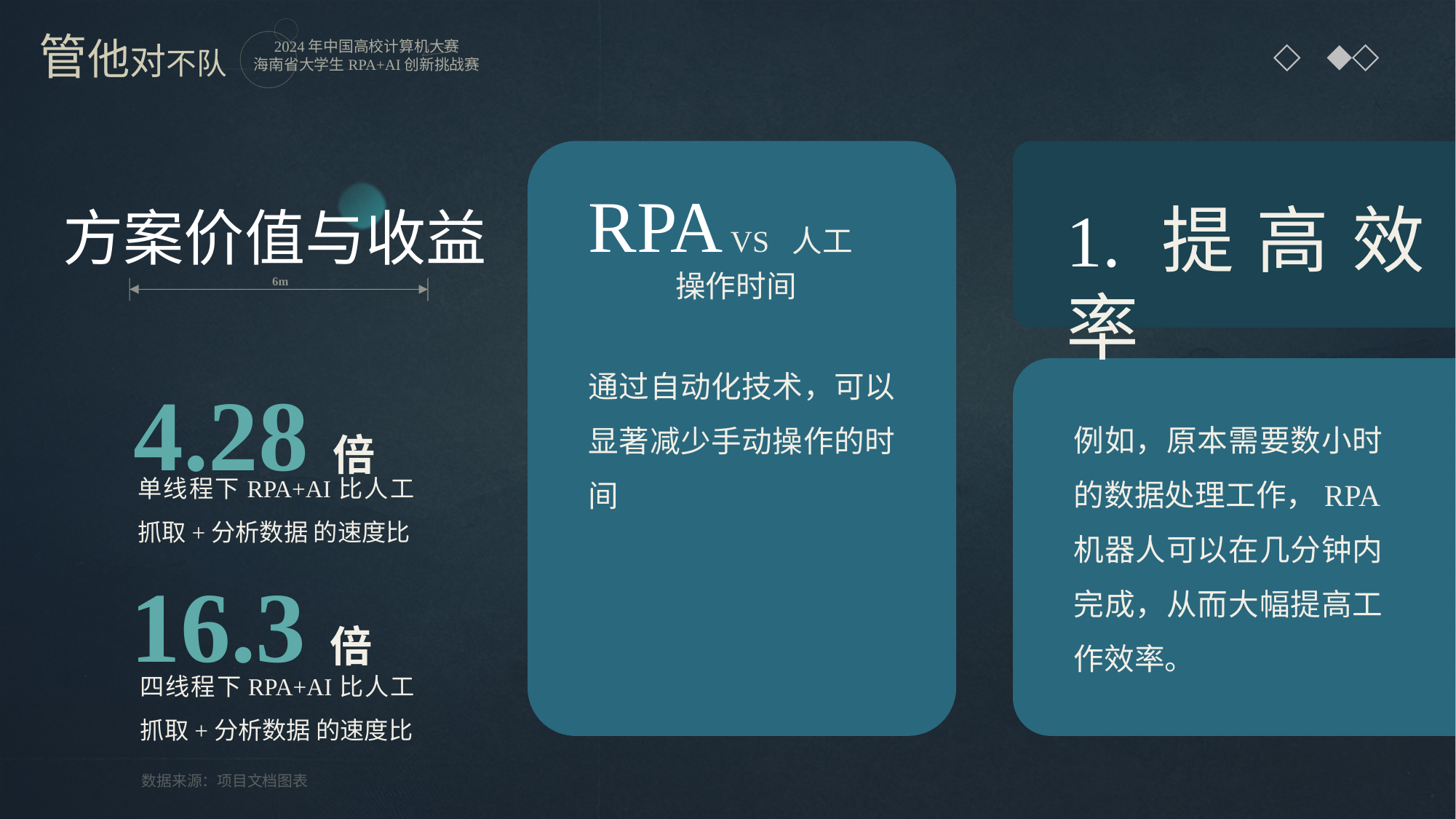

RPA VS  人工
操作时间

1.提高效率
方案价值与收益
6m
4.28倍
通过自动化技术，可以显著减少手动操作的时间

例如，原本需要数小时的数据处理工作，RPA机器人可以在几分钟内完成，从而大幅提高工作效率。
单线程下RPA+AI比人工抓取+分析数据 的速度比
16.3倍
四线程下RPA+AI比人工抓取+分析数据 的速度比
数据来源：项目文档图表